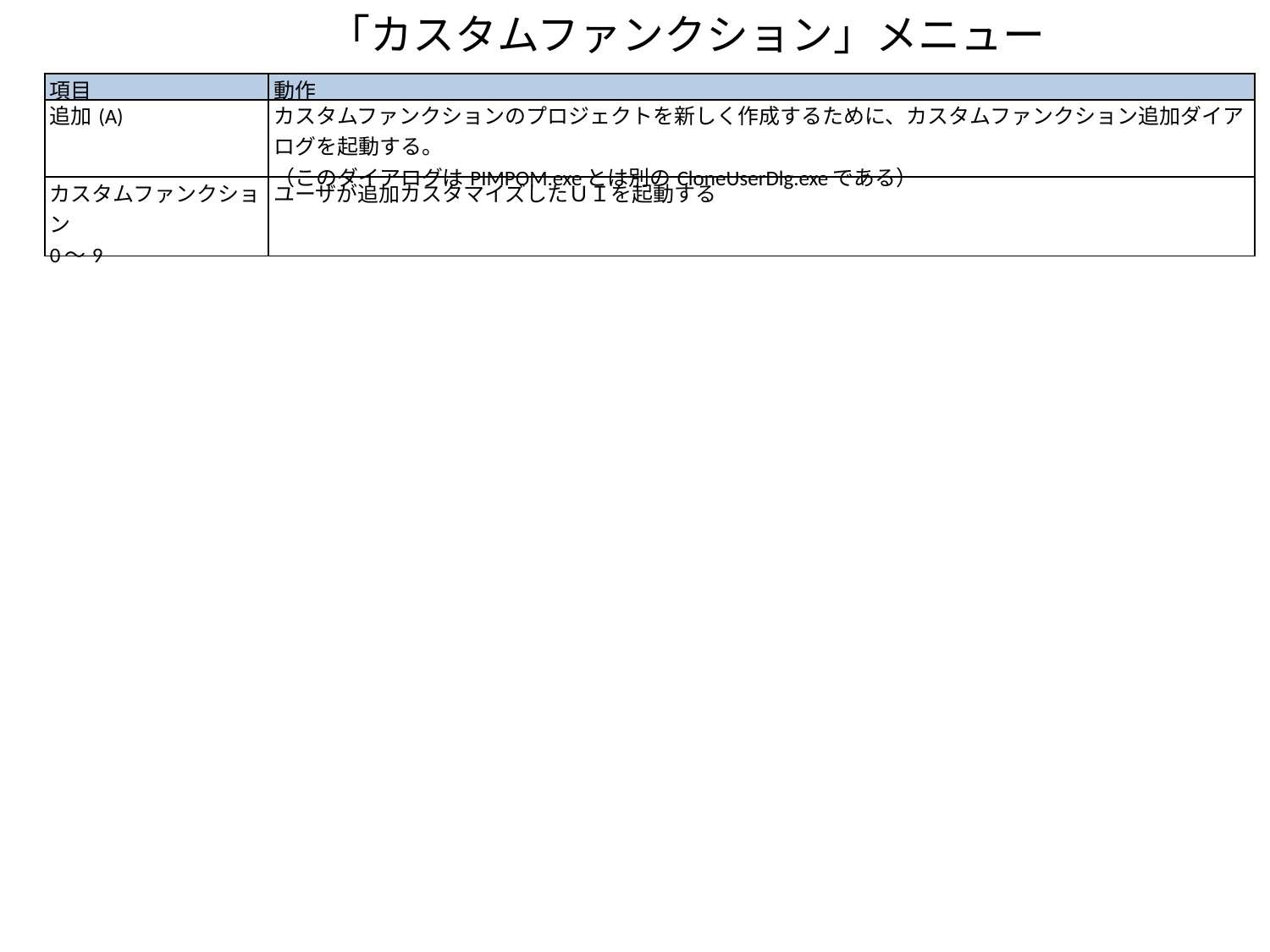

「カスタムファンクション」メニュー
| 項目 | 動作 |
| --- | --- |
| 追加(A) | カスタムファンクションのプロジェクトを新しく作成するために、カスタムファンクション追加ダイアログを起動する。 （このダイアログはPIMPOM.exeとは別のCloneUserDlg.exeである） |
| カスタムファンクション 0～9 | ユーザが追加カスタマイズしたＵＩを起動する |